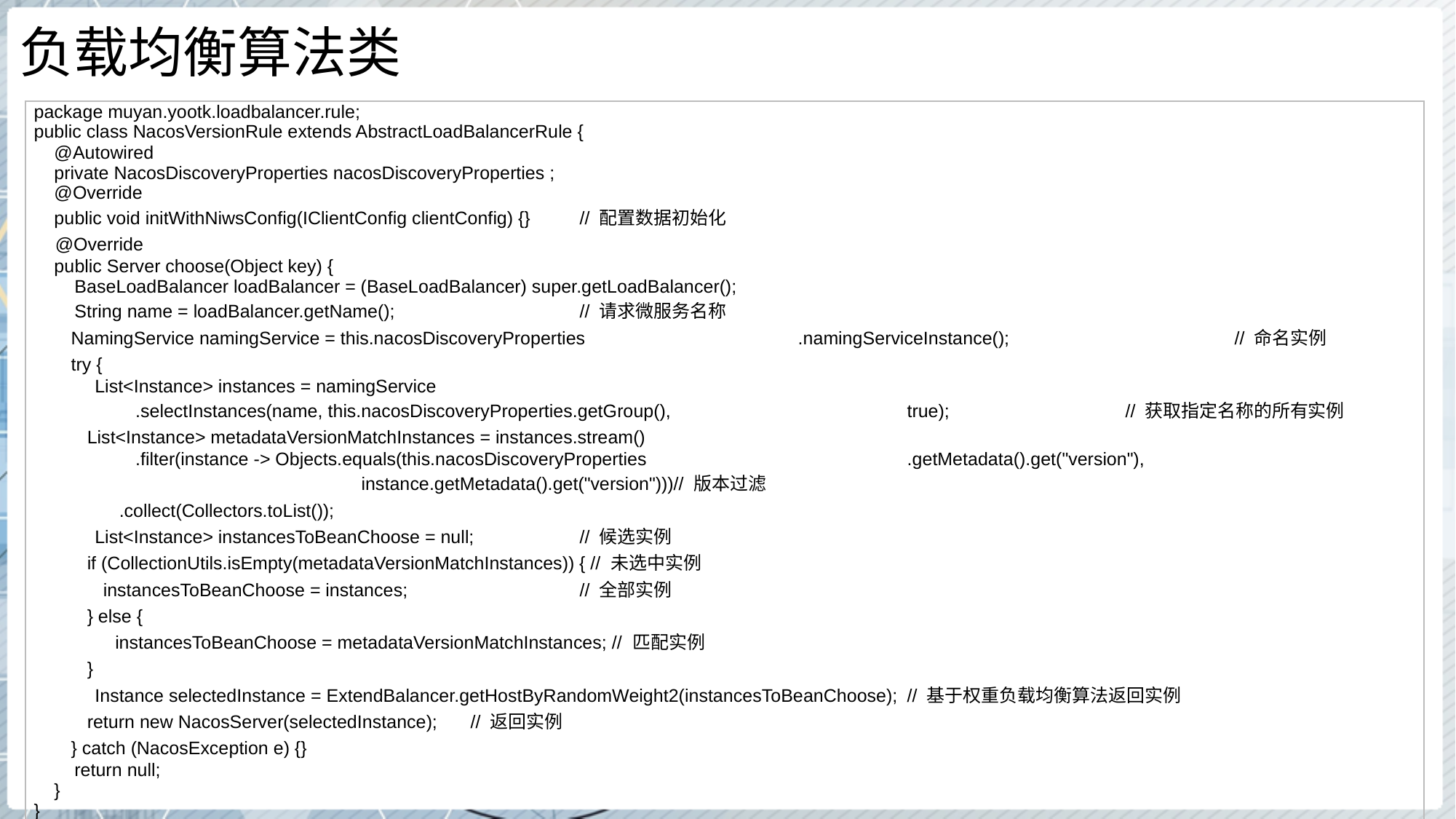

# 负载均衡算法类
| package muyan.yootk.loadbalancer.rule; public class NacosVersionRule extends AbstractLoadBalancerRule { @Autowired private NacosDiscoveryProperties nacosDiscoveryProperties ; @Override public void initWithNiwsConfig(IClientConfig clientConfig) {} // 配置数据初始化 @Override public Server choose(Object key) { BaseLoadBalancer loadBalancer = (BaseLoadBalancer) super.getLoadBalancer(); String name = loadBalancer.getName(); // 请求微服务名称 NamingService namingService = this.nacosDiscoveryProperties .namingServiceInstance(); // 命名实例 try { List<Instance> instances = namingService .selectInstances(name, this.nacosDiscoveryProperties.getGroup(), true); // 获取指定名称的所有实例 List<Instance> metadataVersionMatchInstances = instances.stream() .filter(instance -> Objects.equals(this.nacosDiscoveryProperties .getMetadata().get("version"), instance.getMetadata().get("version")))// 版本过滤 .collect(Collectors.toList()); List<Instance> instancesToBeanChoose = null; // 候选实例 if (CollectionUtils.isEmpty(metadataVersionMatchInstances)) { // 未选中实例 instancesToBeanChoose = instances; // 全部实例 } else { instancesToBeanChoose = metadataVersionMatchInstances; // 匹配实例 } Instance selectedInstance = ExtendBalancer.getHostByRandomWeight2(instancesToBeanChoose); // 基于权重负载均衡算法返回实例 return new NacosServer(selectedInstance); // 返回实例 } catch (NacosException e) {} return null; } } |
| --- |